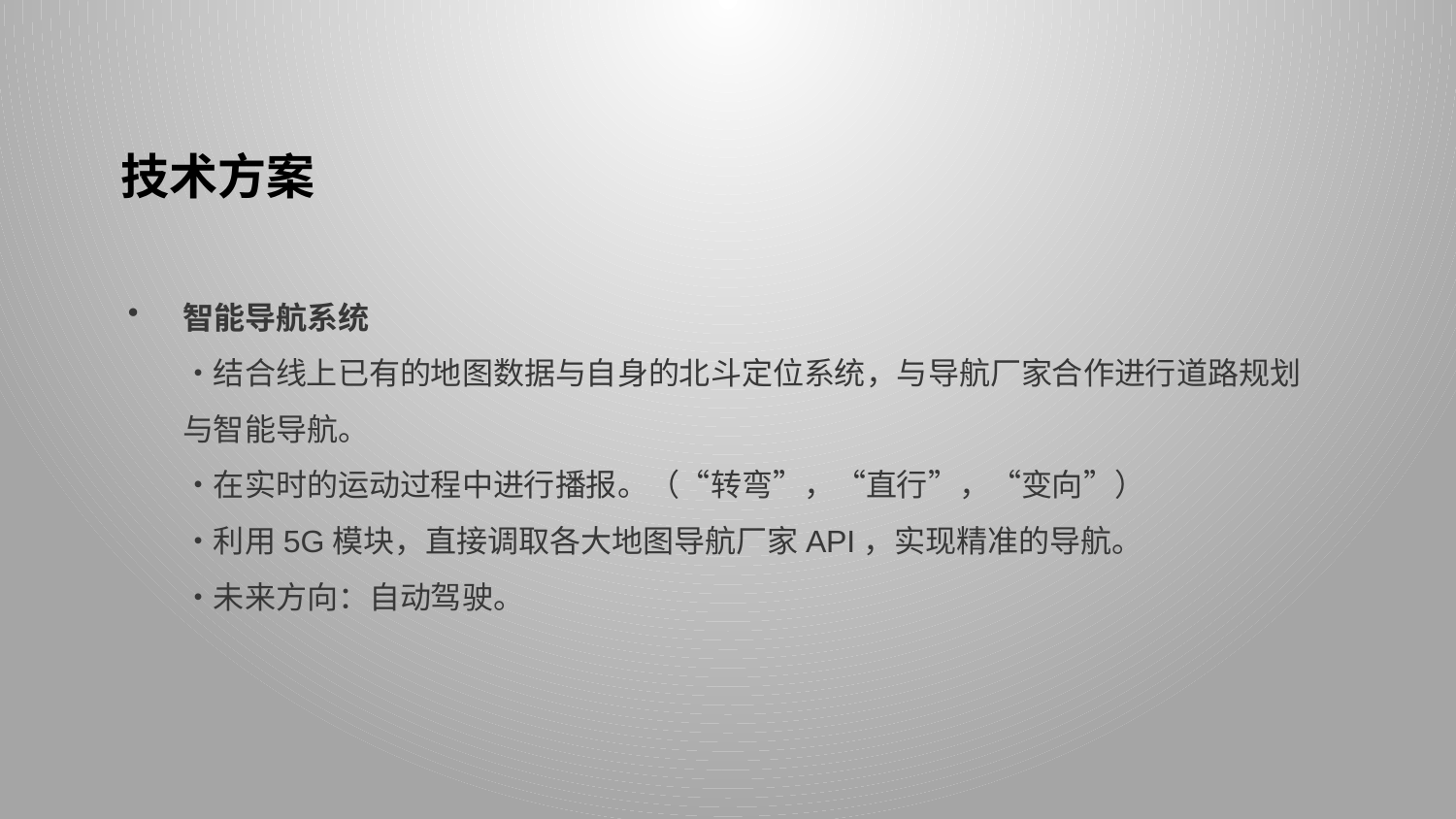

技术方案
智能导航系统
•结合线上已有的地图数据与自身的北斗定位系统，与导航厂家合作进行道路规划与智能导航。
•在实时的运动过程中进行播报。（“转弯”，“直行”，“变向”）
•利用5G模块，直接调取各大地图导航厂家API，实现精准的导航。
•未来方向：自动驾驶。